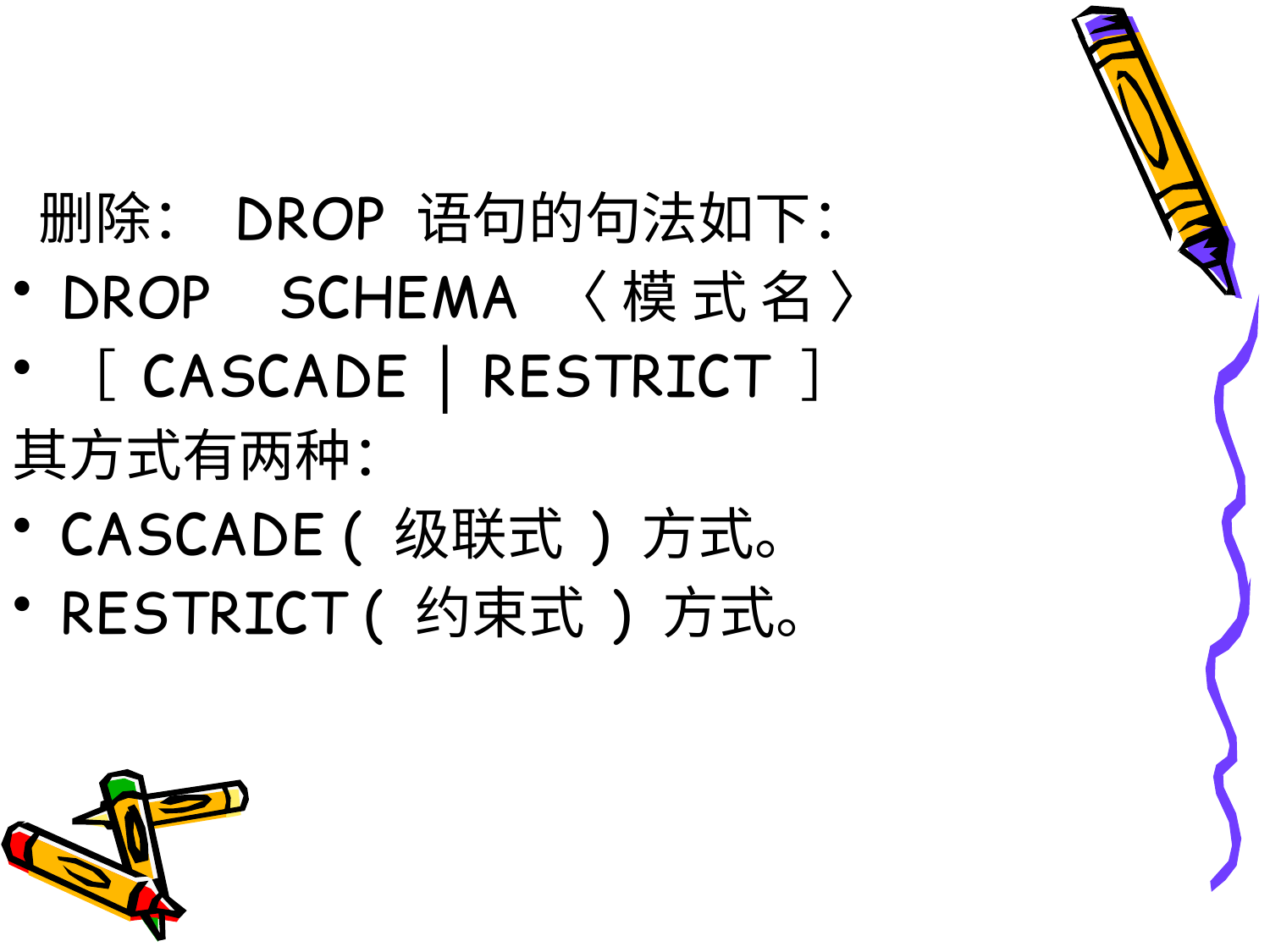

#
 删除： DROP 语句的句法如下：
DROP    SCHEMA 〈 模 式 名 〉
［ CASCADE │ RESTRICT ］
其方式有两种：
CASCADE ( 级联式 ) 方式。
RESTRICT ( 约束式 ) 方式。